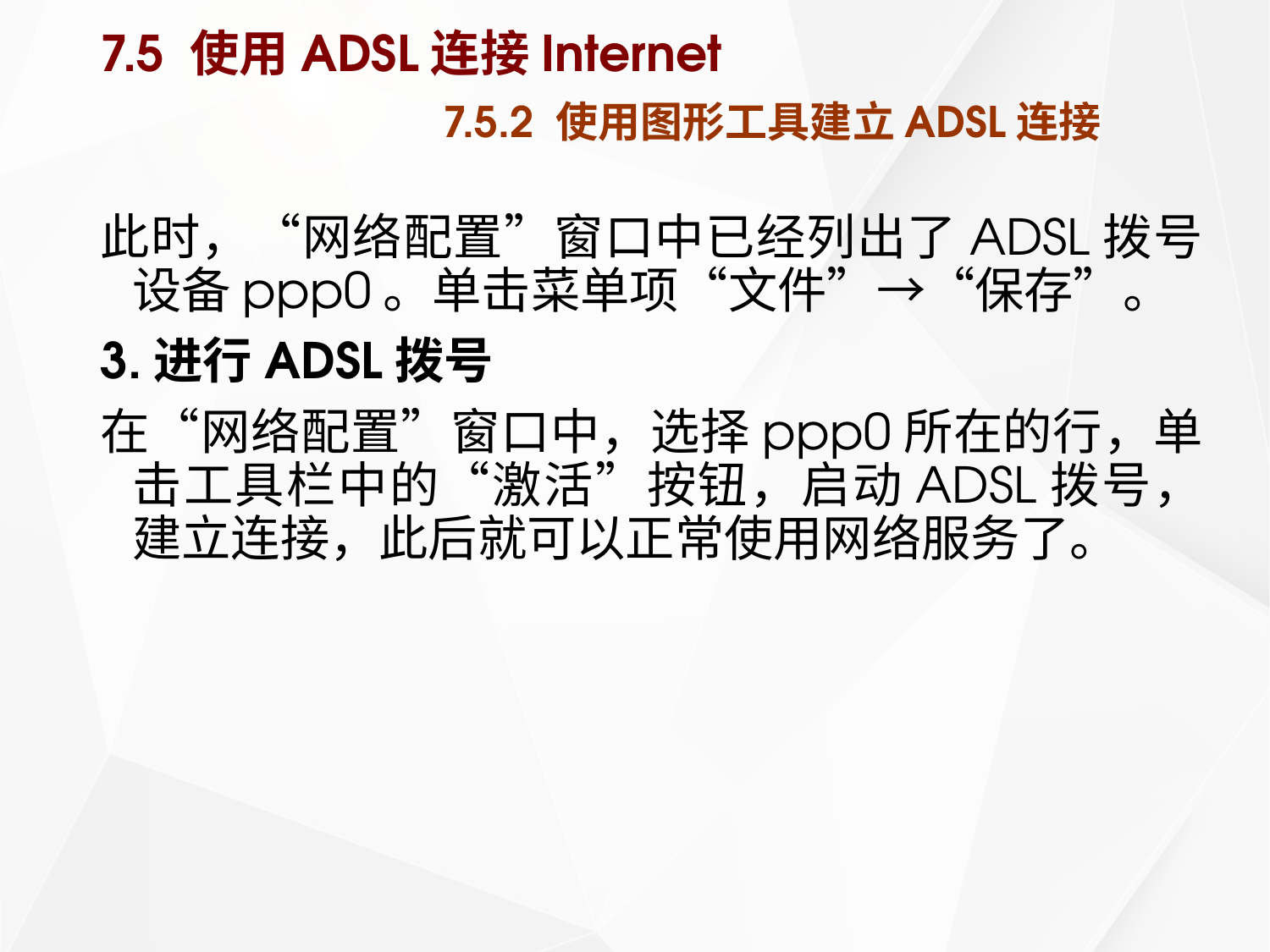

# 7.5 使用ADSL连接Internet 7.5.2 使用图形工具建立ADSL连接
此时，“网络配置”窗口中已经列出了ADSL拨号设备ppp0。单击菜单项“文件”→“保存”。
3.进行ADSL拨号
在“网络配置”窗口中，选择ppp0所在的行，单击工具栏中的“激活”按钮，启动ADSL拨号，建立连接，此后就可以正常使用网络服务了。